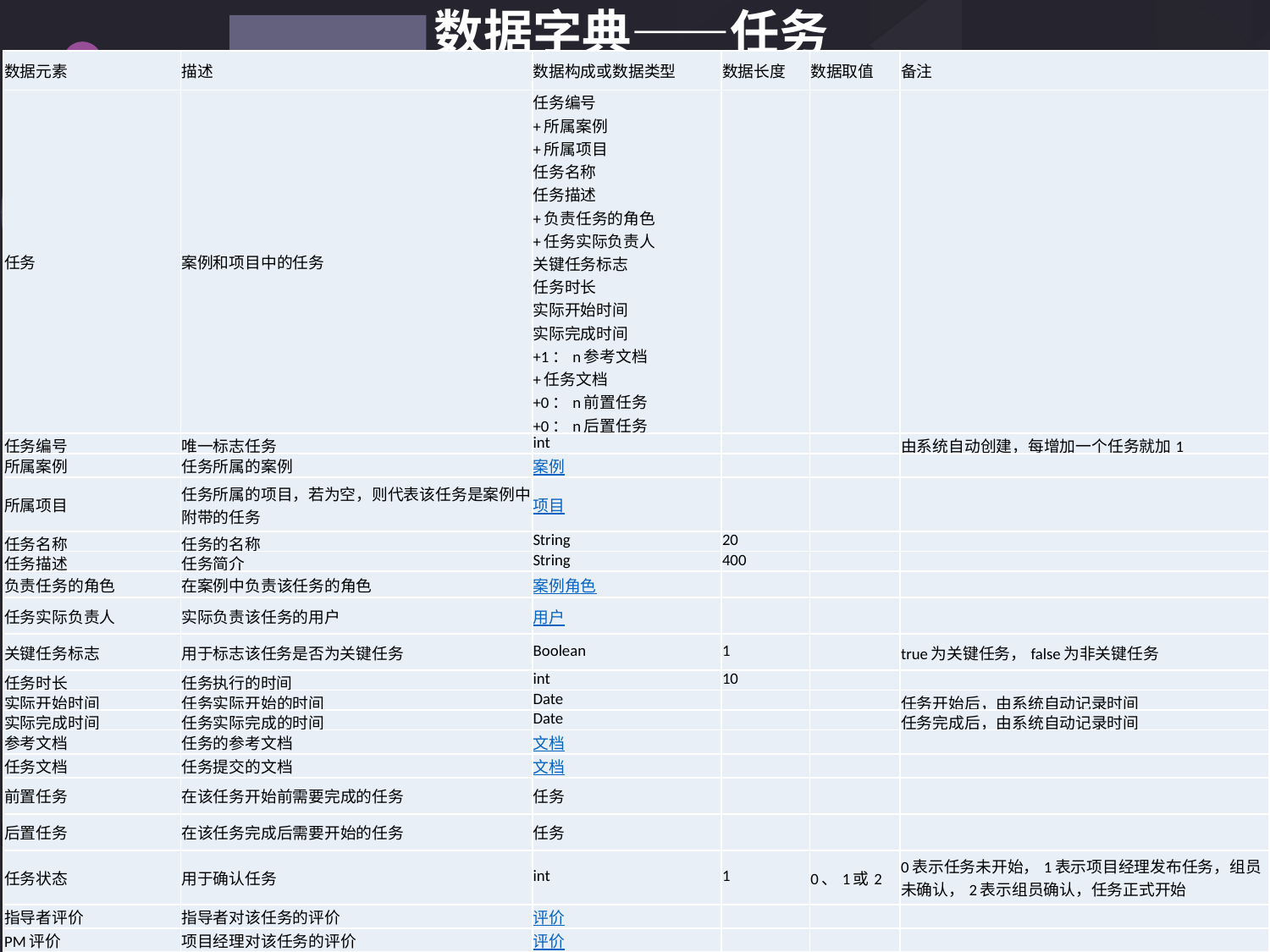

数据字典——任务

| 数据元素 | 描述 | 数据构成或数据类型 | 数据长度 | 数据取值 | 备注 |
| --- | --- | --- | --- | --- | --- |
| 任务 | 案例和项目中的任务 | 任务编号 +所属案例 +所属项目 任务名称 任务描述 +负责任务的角色 +任务实际负责人 关键任务标志 任务时长 实际开始时间 实际完成时间 +1：n参考文档 +任务文档 +0：n前置任务 +0：n后置任务 任务状态 指导者评价 PM评价 |  |  |  |
| 任务编号 | 唯一标志任务 | int |  |  | 由系统自动创建，每增加一个任务就加1 |
| 所属案例 | 任务所属的案例 | 案例 |  |  |  |
| 所属项目 | 任务所属的项目，若为空，则代表该任务是案例中附带的任务 | 项目 |  |  |  |
| 任务名称 | 任务的名称 | String | 20 |  |  |
| 任务描述 | 任务简介 | String | 400 |  |  |
| 负责任务的角色 | 在案例中负责该任务的角色 | 案例角色 |  |  |  |
| 任务实际负责人 | 实际负责该任务的用户 | 用户 |  |  |  |
| 关键任务标志 | 用于标志该任务是否为关键任务 | Boolean | 1 |  | true为关键任务，false为非关键任务 |
| 任务时长 | 任务执行的时间 | int | 10 |  |  |
| 实际开始时间 | 任务实际开始的时间 | Date |  |  | 任务开始后，由系统自动记录时间 |
| 实际完成时间 | 任务实际完成的时间 | Date |  |  | 任务完成后，由系统自动记录时间 |
| 参考文档 | 任务的参考文档 | 文档 |  |  |  |
| 任务文档 | 任务提交的文档 | 文档 |  |  |  |
| 前置任务 | 在该任务开始前需要完成的任务 | 任务 |  |  |  |
| 后置任务 | 在该任务完成后需要开始的任务 | 任务 |  |  |  |
| 任务状态 | 用于确认任务 | int | 1 | 0、1或2 | 0表示任务未开始，1表示项目经理发布任务，组员未确认，2表示组员确认，任务正式开始 |
| 指导者评价 | 指导者对该任务的评价 | 评价 |  |  |  |
| PM评价 | 项目经理对该任务的评价 | 评价 |  |  |  |